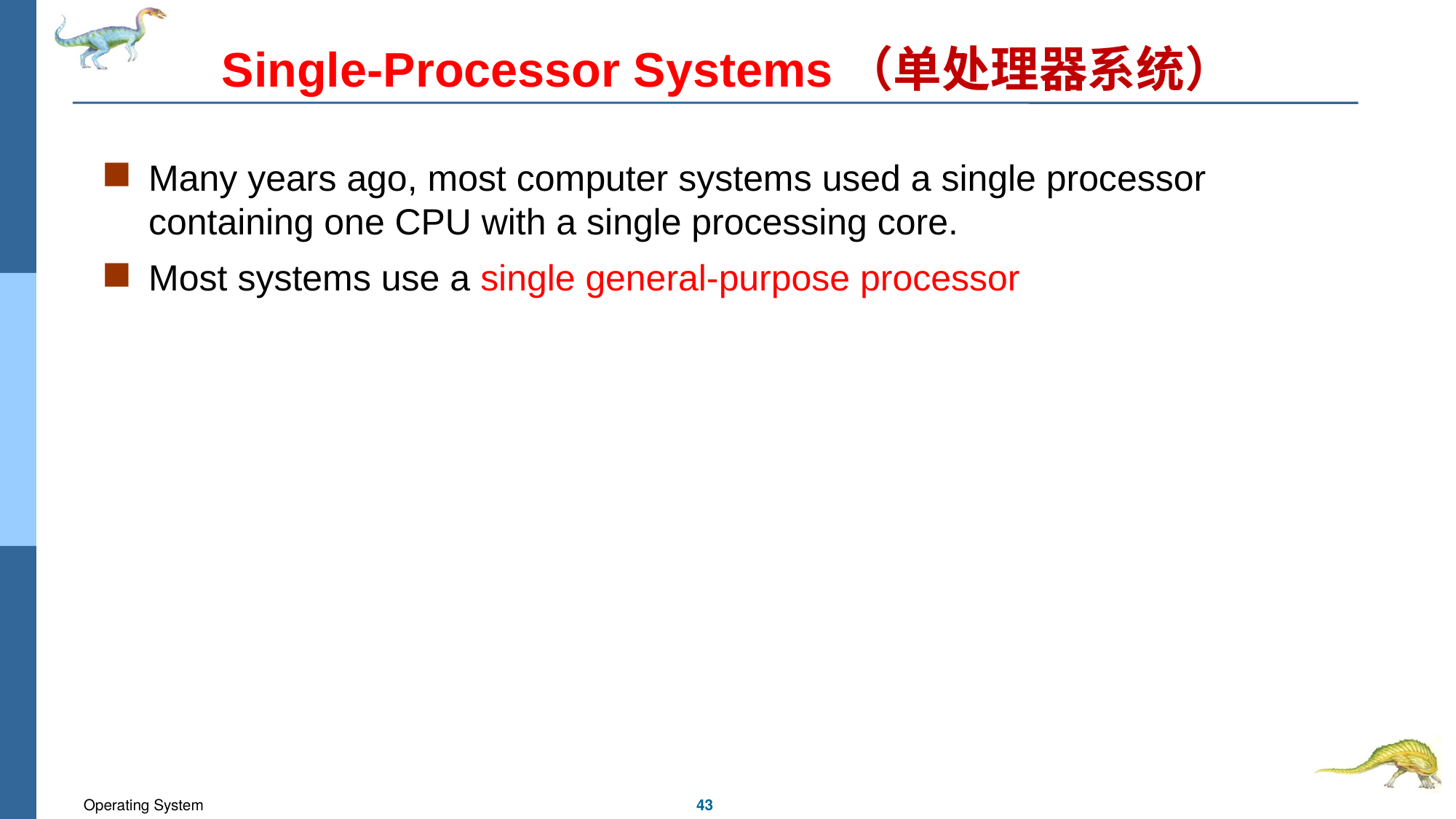

# Single-Processor Systems（单处理器系统）
Many years ago, most computer systems used a single processor containing one CPU with a single processing core.
Most systems use a single general-purpose processor